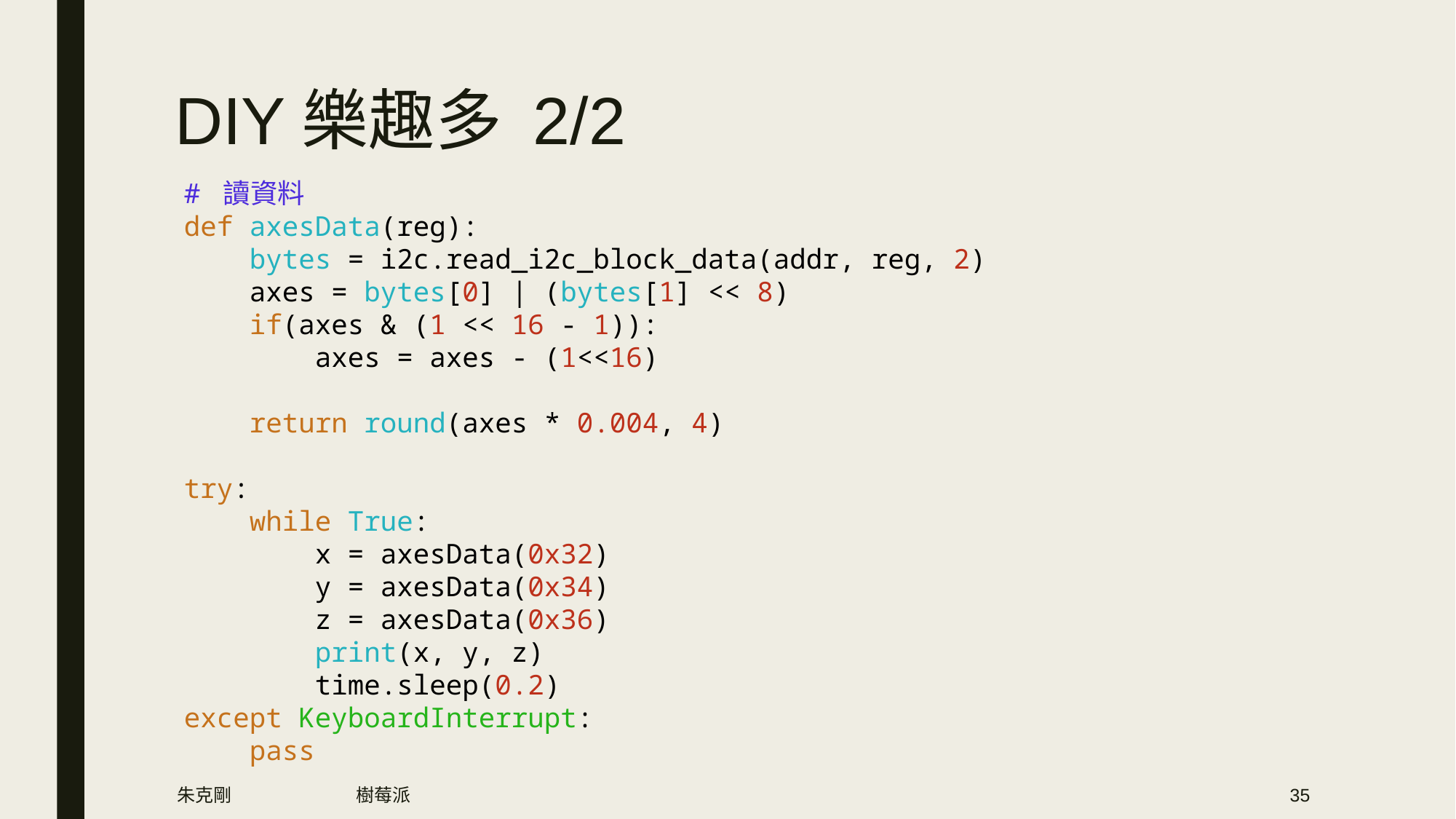

# DIY樂趣多 2/2
# 讀資料
def axesData(reg):
    bytes = i2c.read_i2c_block_data(addr, reg, 2)
    axes = bytes[0] | (bytes[1] << 8)
    if(axes & (1 << 16 - 1)):
        axes = axes - (1<<16)

    return round(axes * 0.004, 4)

try:
    while True:
        x = axesData(0x32)
        y = axesData(0x34)
        z = axesData(0x36)
        print(x, y, z)
        time.sleep(0.2)
except KeyboardInterrupt:
    pass
朱克剛
樹莓派
35